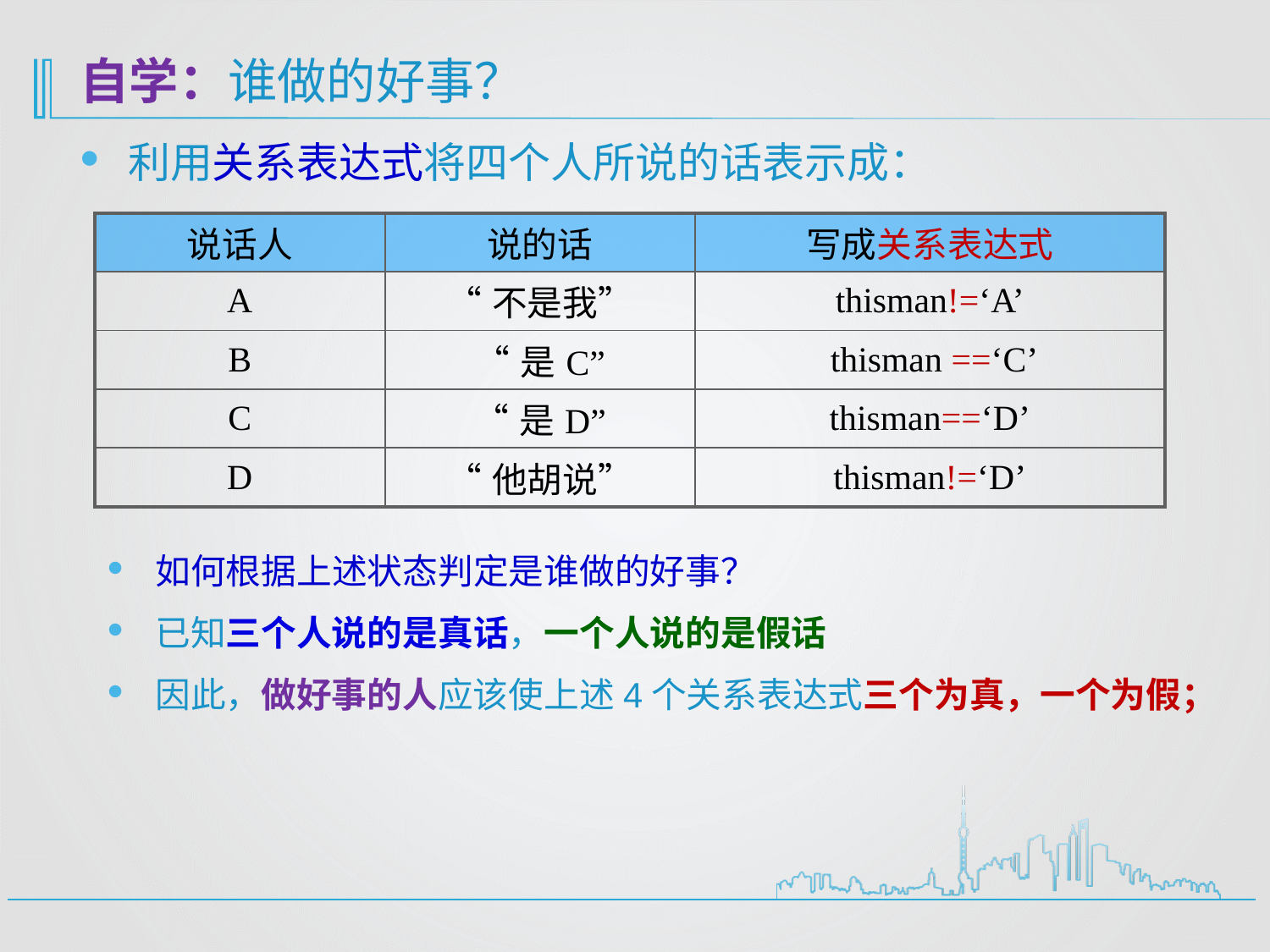

# 自学：谁做的好事？
利用关系表达式将四个人所说的话表示成：

| 说话人 | 说的话 | 写成关系表达式 |
| --- | --- | --- |
| A | “不是我” | thisman!=‘A’ |
| B | “是C” | thisman ==‘C’ |
| C | “是D” | thisman==‘D’ |
| D | “他胡说” | thisman!=‘D’ |
如何根据上述状态判定是谁做的好事？
已知三个人说的是真话，一个人说的是假话
因此，做好事的人应该使上述4个关系表达式三个为真，一个为假；